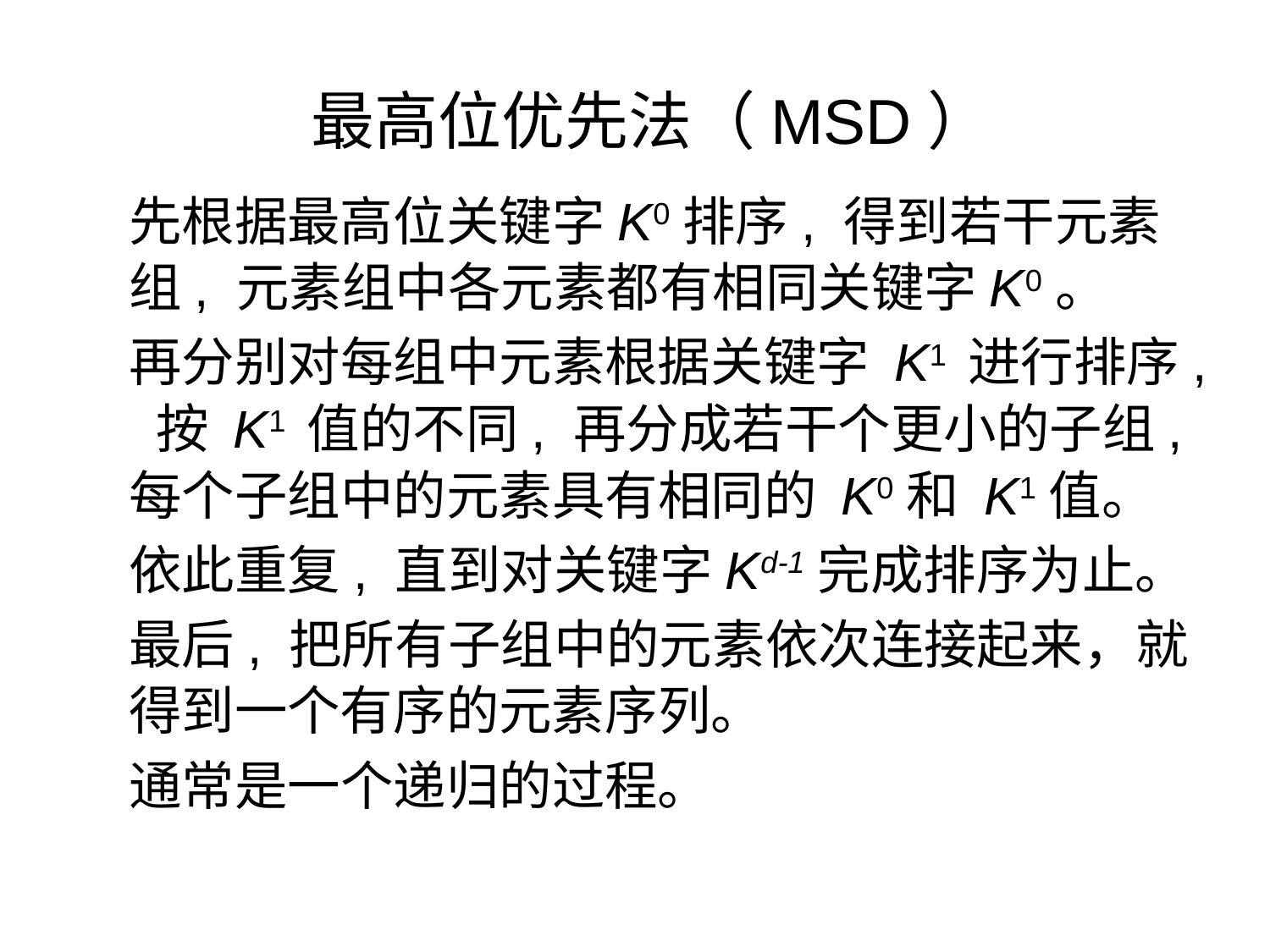

最高位优先法（MSD）

先根据最高位关键字K0排序, 得到若干元素组, 元素组中各元素都有相同关键字K0。
再分别对每组中元素根据关键字 K1 进行排序, 按 K1 值的不同, 再分成若干个更小的子组, 每个子组中的元素具有相同的 K0和 K1值。
依此重复, 直到对关键字Kd-1完成排序为止。
最后, 把所有子组中的元素依次连接起来，就得到一个有序的元素序列。
通常是一个递归的过程。